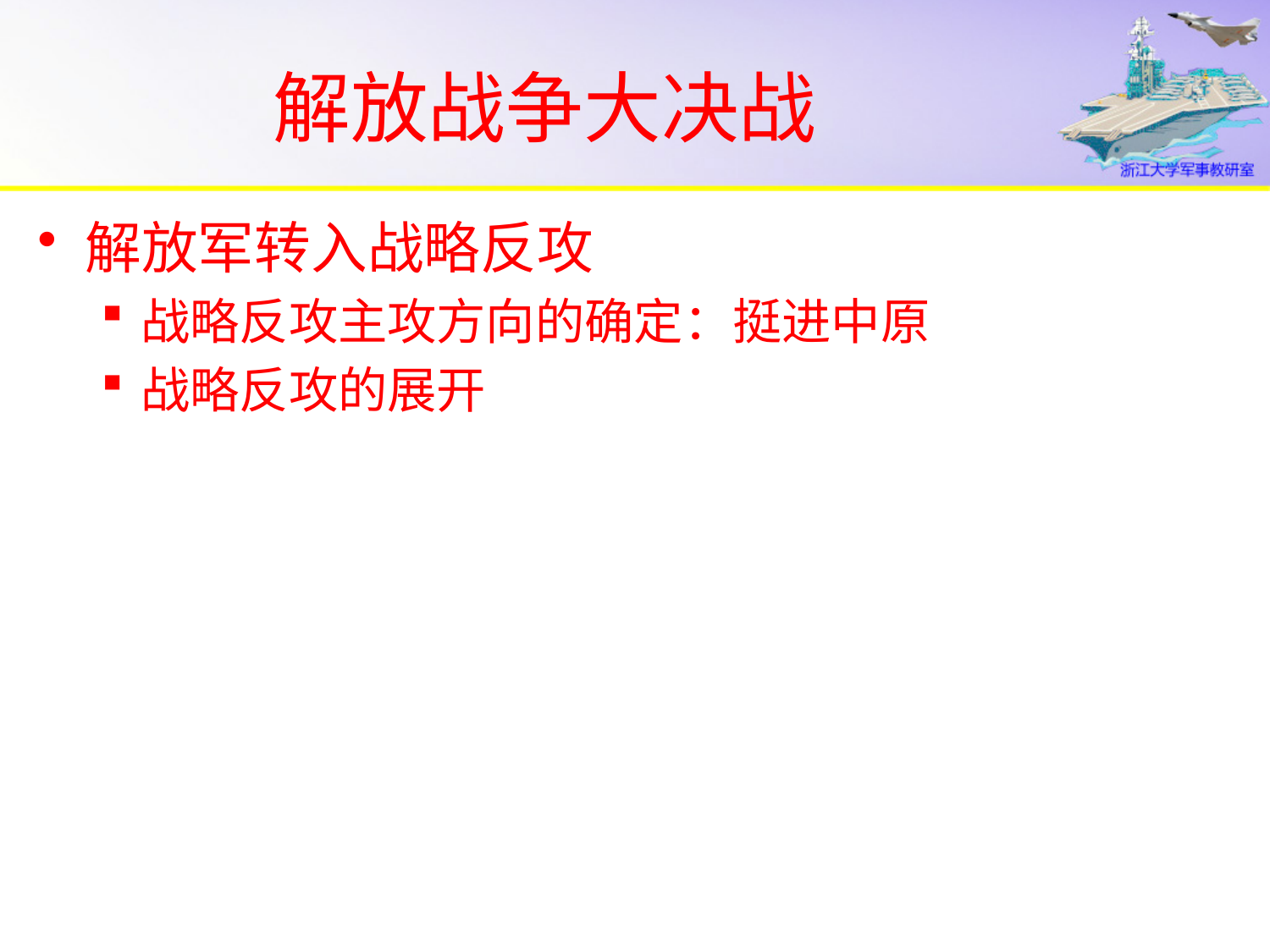

# 解放战争大决战
解放军转入战略反攻
战略反攻主攻方向的确定：挺进中原
战略反攻的展开